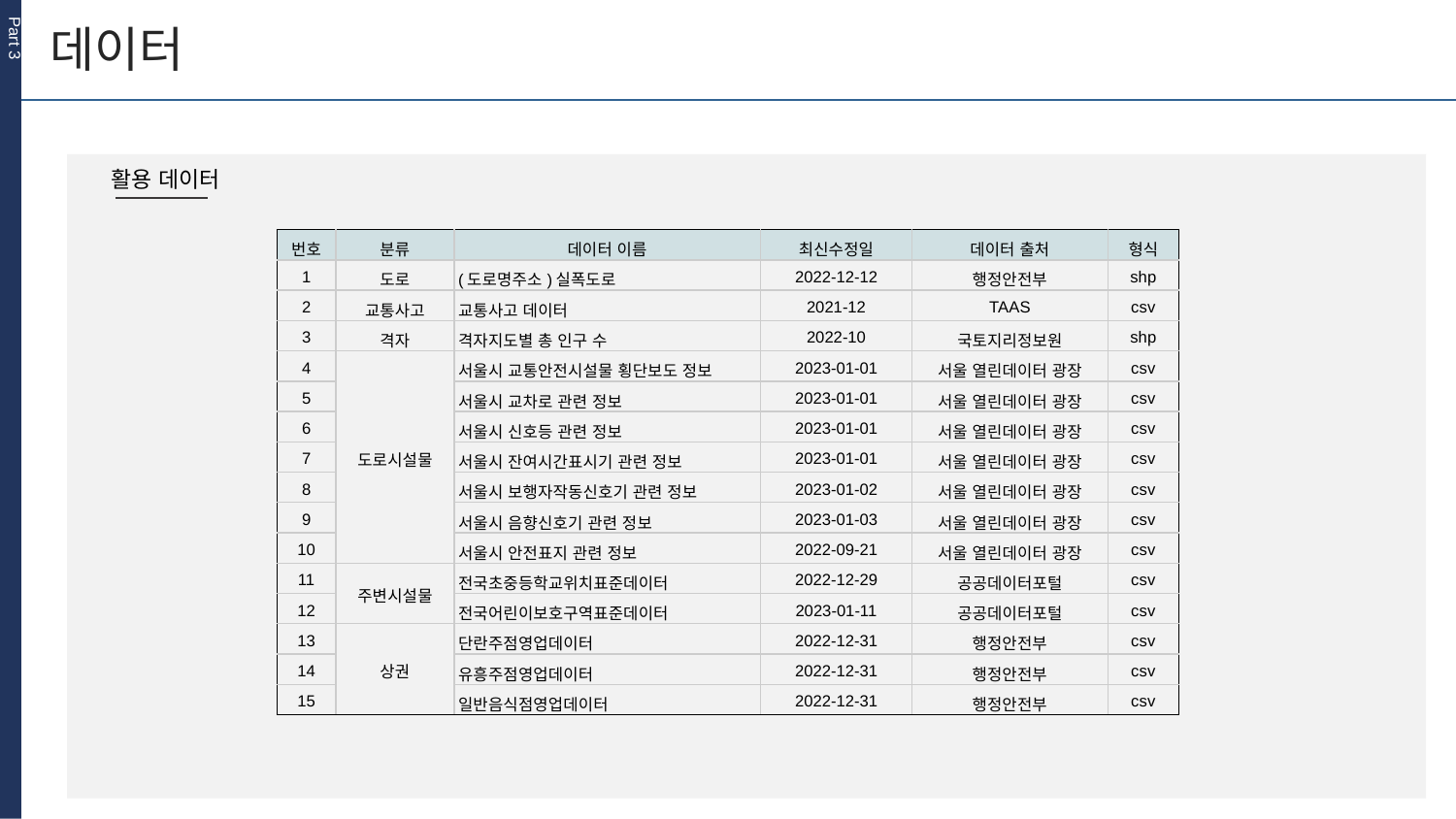

데이터
Part 3

활용 데이터
| 번호 | 분류 | 데이터 이름 | 최신수정일 | 데이터 출처 | 형식 |
| --- | --- | --- | --- | --- | --- |
| 1 | 도로 | (도로명주소)실폭도로 | 2022-12-12 | 행정안전부 | shp |
| 2 | 교통사고 | 교통사고 데이터 | 2021-12 | TAAS | csv |
| 3 | 격자 | 격자지도별 총 인구 수 | 2022-10 | 국토지리정보원 | shp |
| 4 | 도로시설물 | 서울시 교통안전시설물 횡단보도 정보 | 2023-01-01 | 서울 열린데이터 광장 | csv |
| 5 |  | 서울시 교차로 관련 정보 | 2023-01-01 | 서울 열린데이터 광장 | csv |
| 6 |  | 서울시 신호등 관련 정보 | 2023-01-01 | 서울 열린데이터 광장 | csv |
| 7 |  | 서울시 잔여시간표시기 관련 정보 | 2023-01-01 | 서울 열린데이터 광장 | csv |
| 8 |  | 서울시 보행자작동신호기 관련 정보 | 2023-01-02 | 서울 열린데이터 광장 | csv |
| 9 |  | 서울시 음향신호기 관련 정보 | 2023-01-03 | 서울 열린데이터 광장 | csv |
| 10 |  | 서울시 안전표지 관련 정보 | 2022-09-21 | 서울 열린데이터 광장 | csv |
| 11 | 주변시설물 | 전국초중등학교위치표준데이터 | 2022-12-29 | 공공데이터포털 | csv |
| 12 |  | 전국어린이보호구역표준데이터 | 2023-01-11 | 공공데이터포털 | csv |
| 13 | 상권 | 단란주점영업데이터 | 2022-12-31 | 행정안전부 | csv |
| 14 |  | 유흥주점영업데이터 | 2022-12-31 | 행정안전부 | csv |
| 15 |  | 일반음식점영업데이터 | 2022-12-31 | 행정안전부 | csv |